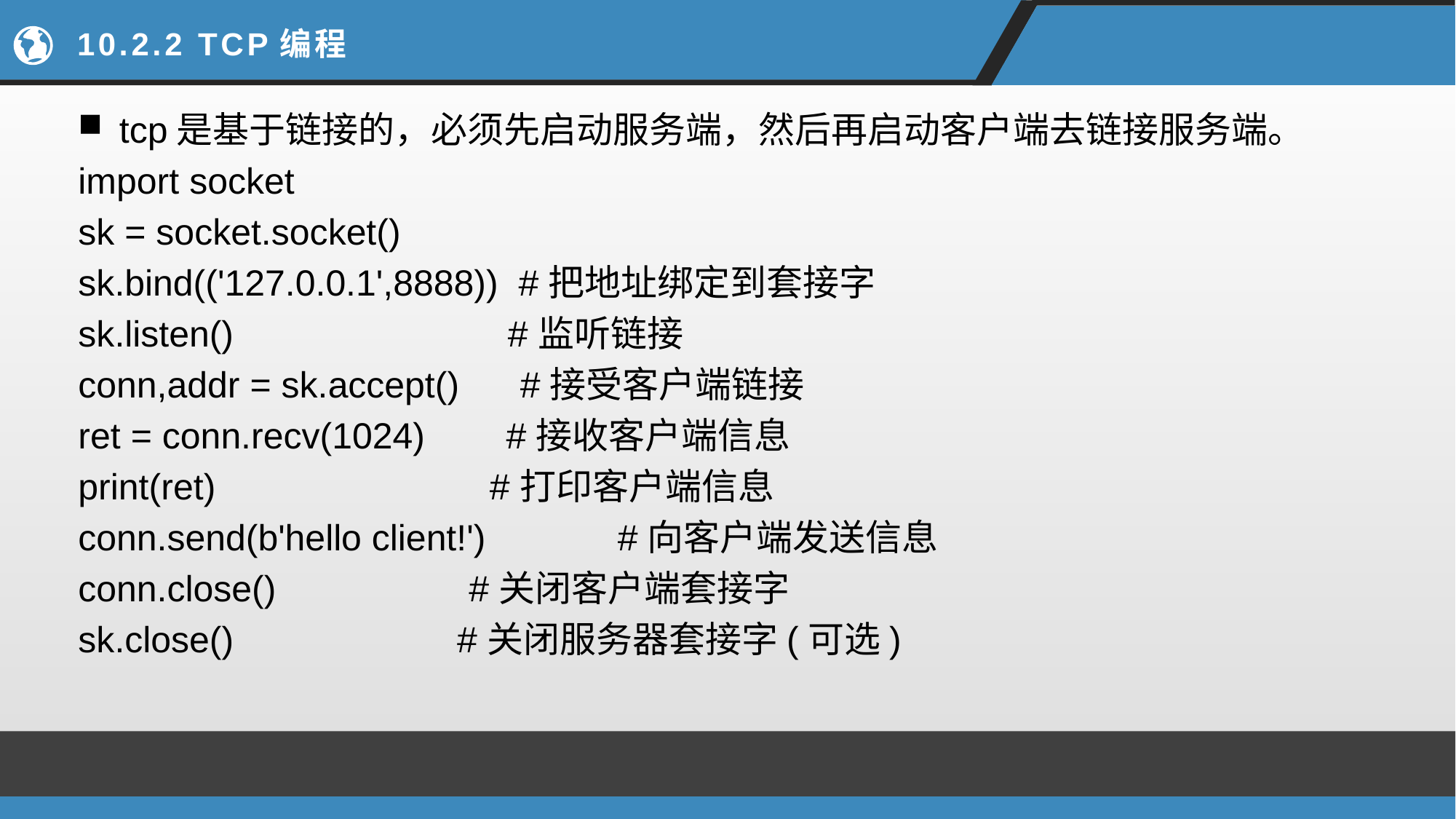

# 10.2.2 TCP编程

tcp是基于链接的，必须先启动服务端，然后再启动客户端去链接服务端。
import socket
sk = socket.socket()
sk.bind(('127.0.0.1',8888))  #把地址绑定到套接字
sk.listen()                           #监听链接
conn,addr = sk.accept()      #接受客户端链接
ret = conn.recv(1024)        #接收客户端信息
print(ret)                           #打印客户端信息
conn.send(b'hello client!')             #向客户端发送信息
conn.close()                   #关闭客户端套接字
sk.close()                      #关闭服务器套接字(可选)